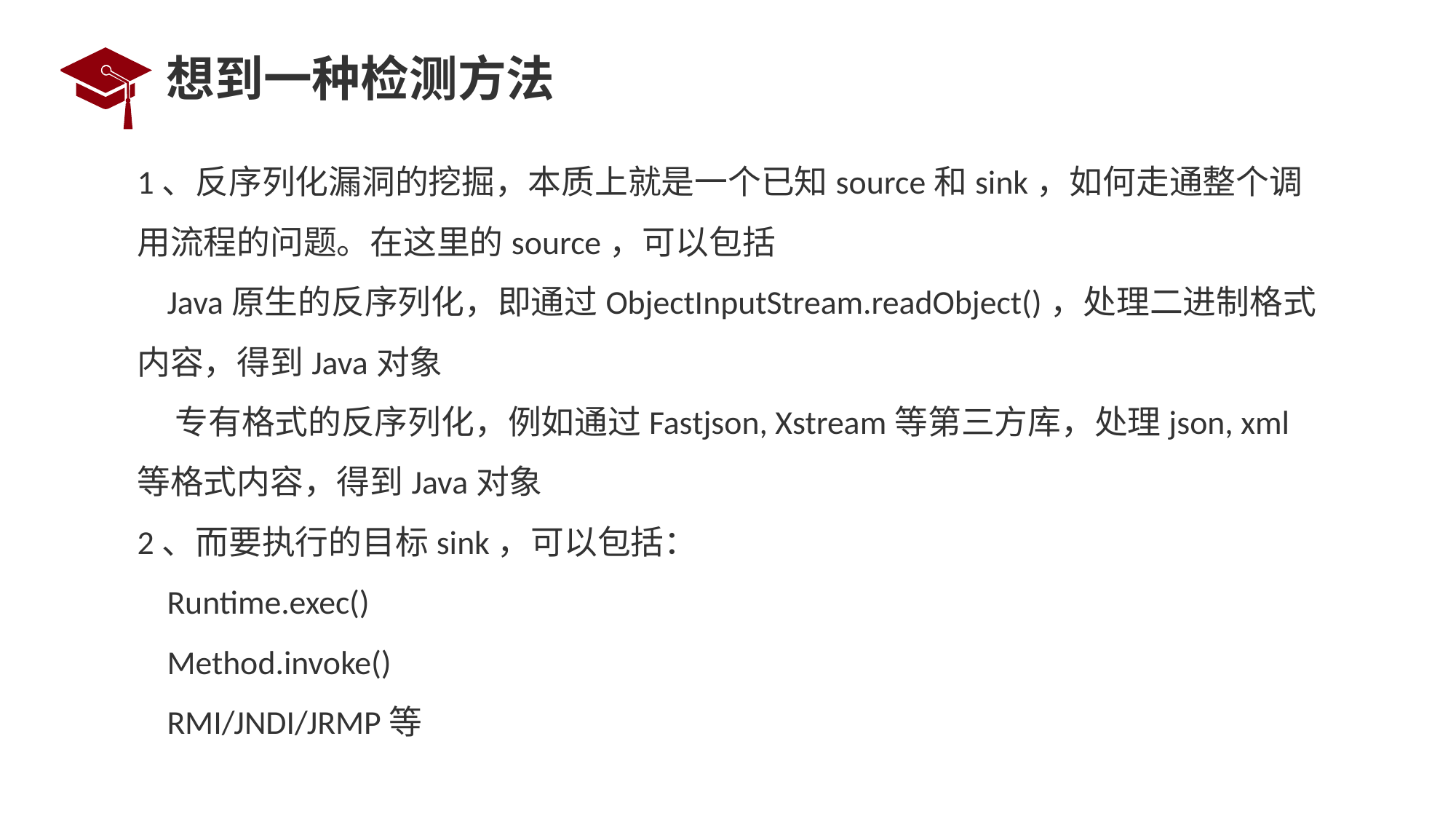

# 想到一种检测方法
1、反序列化漏洞的挖掘，本质上就是一个已知source和sink，如何走通整个调用流程的问题。在这里的source，可以包括
    Java原生的反序列化，即通过ObjectInputStream.readObject()，处理二进制格式内容，得到Java对象
    专有格式的反序列化，例如通过Fastjson, Xstream等第三方库，处理json, xml等格式内容，得到Java对象
2、而要执行的目标sink，可以包括：
    Runtime.exec()
    Method.invoke()
    RMI/JNDI/JRMP等
15